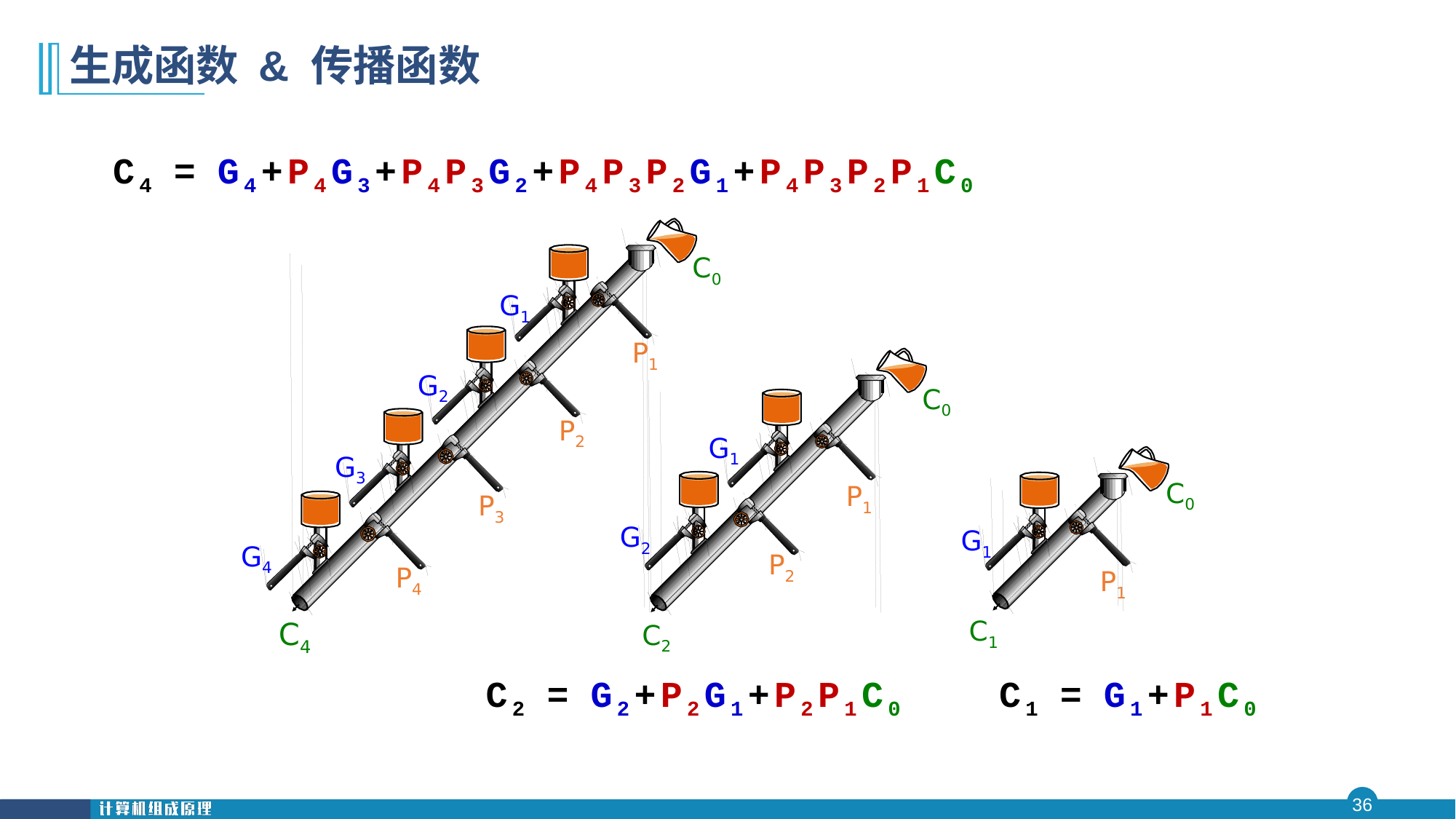

# 生成函数 & 传播函数
C4 = G4+P4G3+P4P3G2+P4P3P2G1+P4P3P2P1C0

C0

G1

P1

G2

P2

G3

P3

G4

P4

C4

C0

G1

P1

G2

P2

C2

C0

G1

P1

C1
C2 = G2+P2G1+P2P1C0
C1 = G1+P1C0